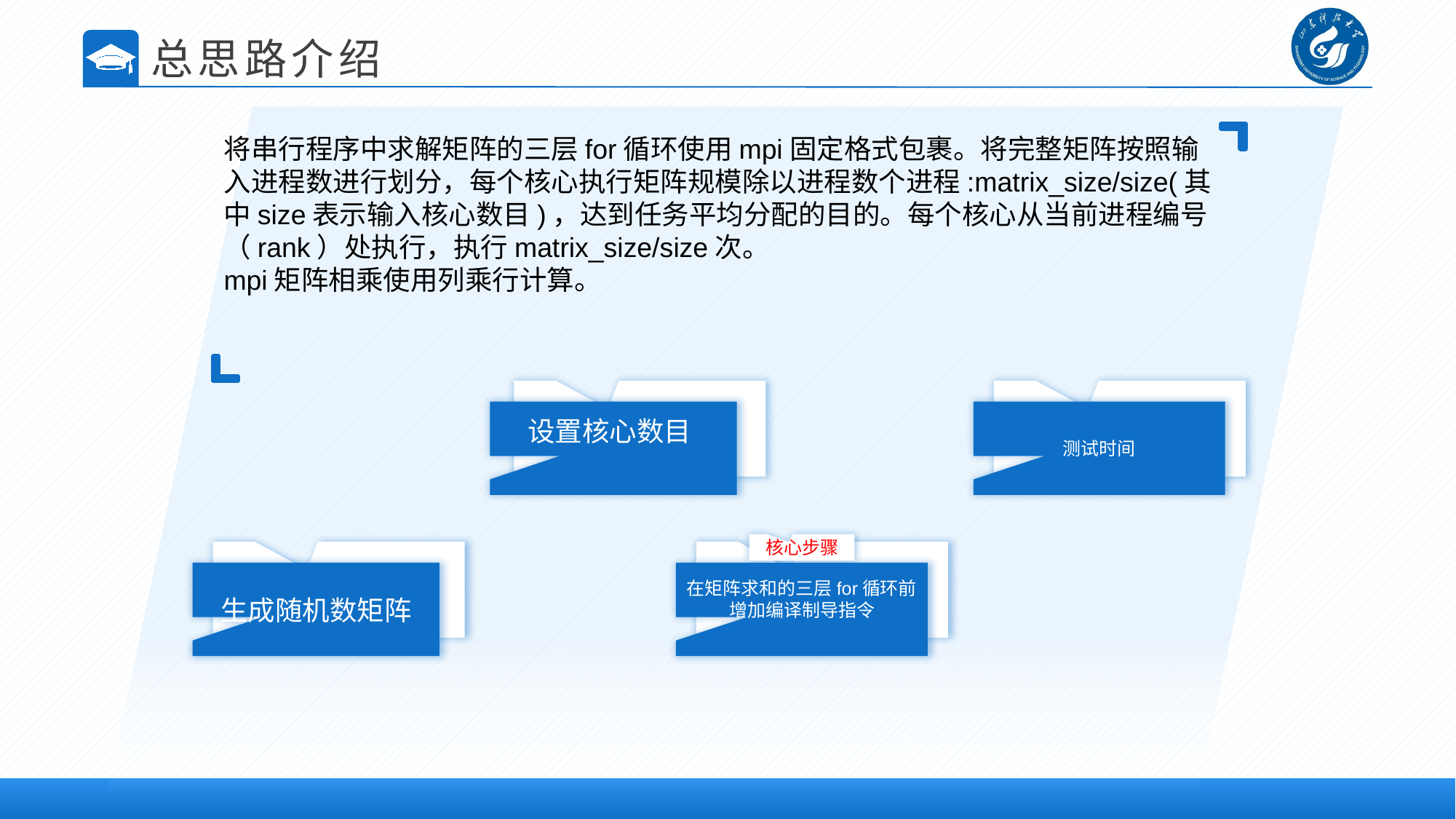

总思路介绍

将串行程序中求解矩阵的三层for循环使用mpi固定格式包裹。将完整矩阵按照输入进程数进行划分，每个核心执行矩阵规模除以进程数个进程:matrix_size/size(其中size表示输入核心数目)，达到任务平均分配的目的。每个核心从当前进程编号（rank）处执行，执行matrix_size/size次。
mpi矩阵相乘使用列乘行计算。

测试时间

设置核心数目
核心步骤

在矩阵求和的三层for循环前增加编译制导指令

生成随机数矩阵